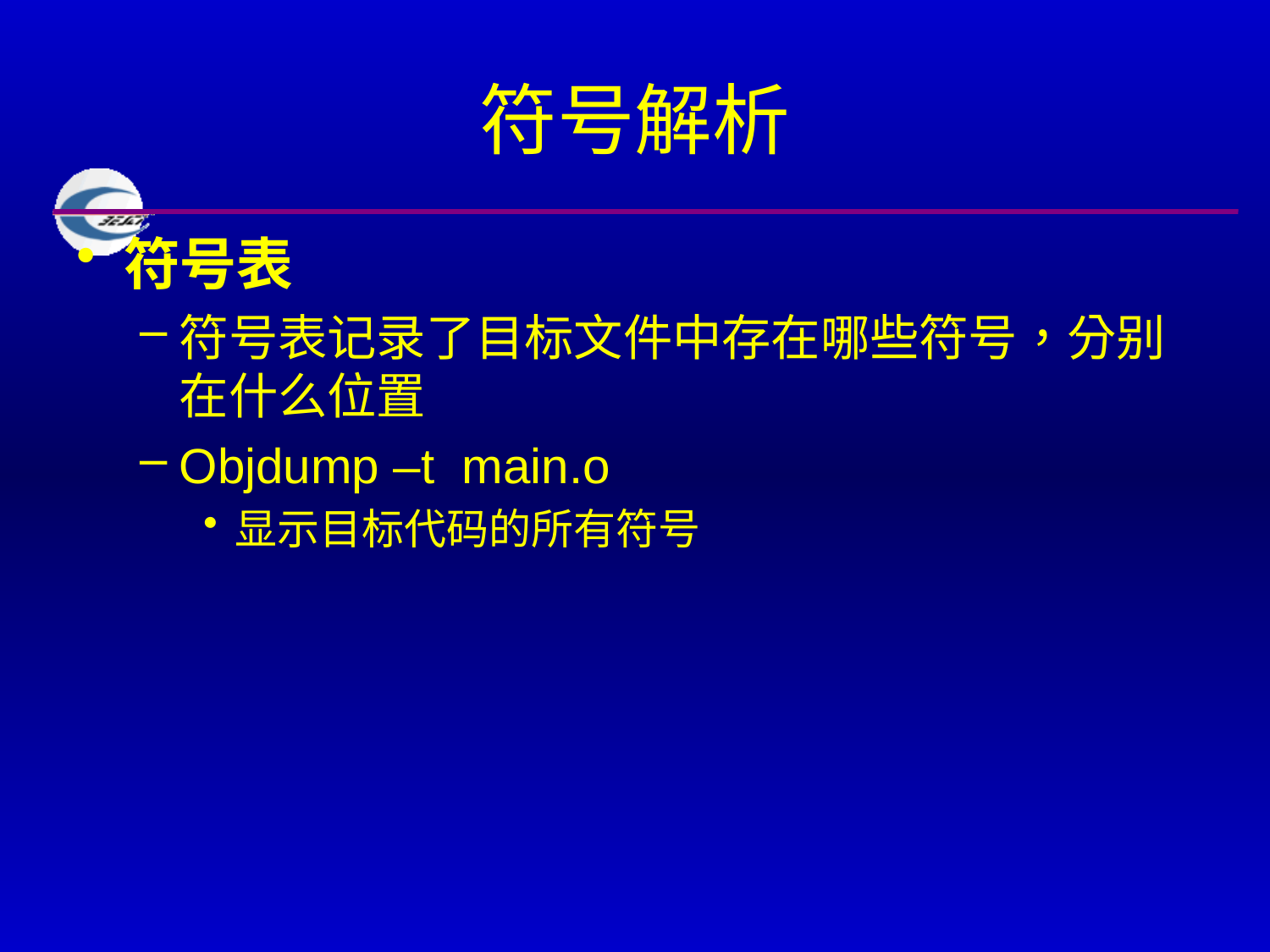

# 符号解析
符号表
符号表记录了目标文件中存在哪些符号，分别在什么位置
Objdump –t  main.o
显示目标代码的所有符号